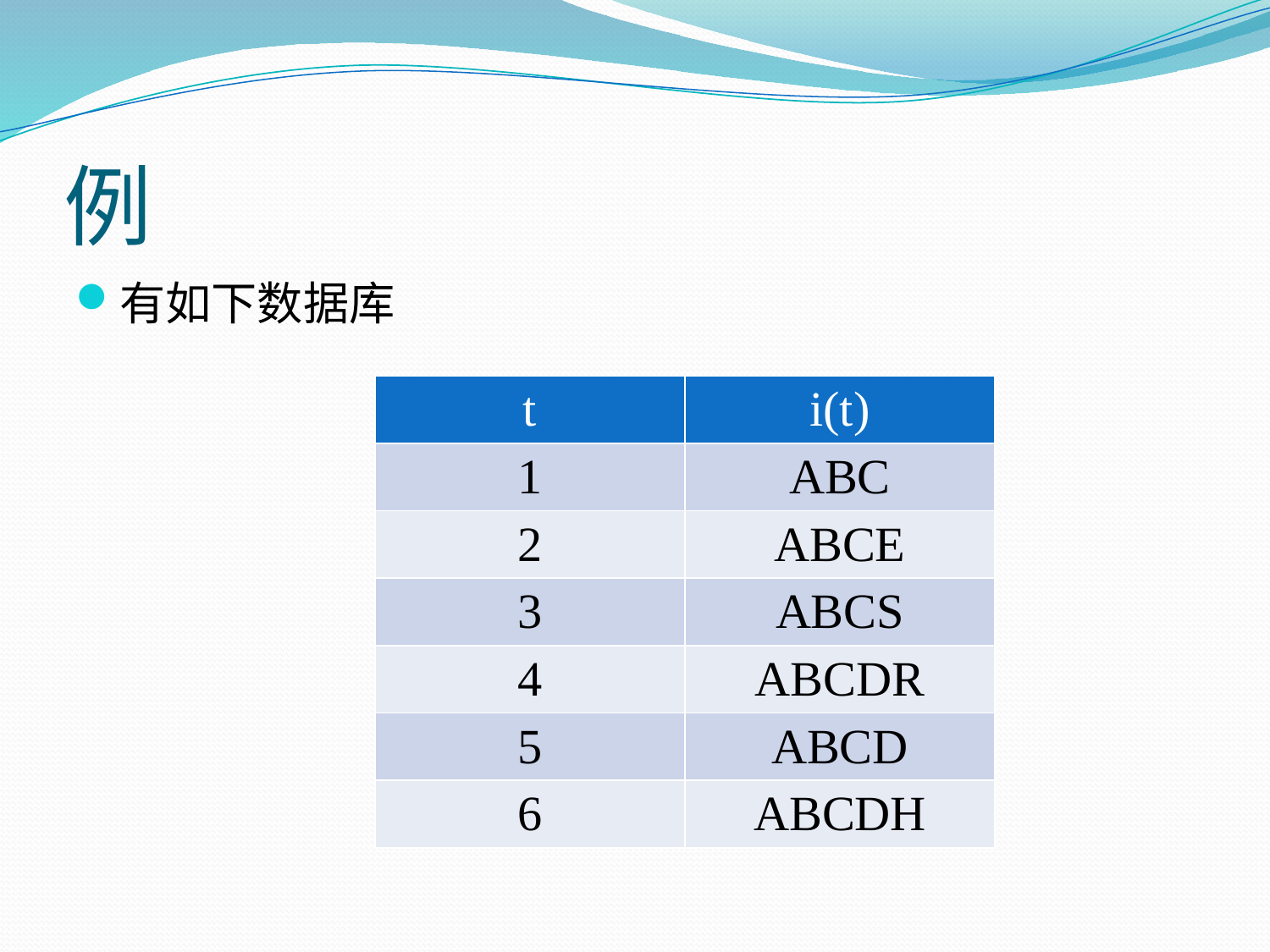

# 例
有如下数据库
| t | i(t) |
| --- | --- |
| 1 | ABC |
| 2 | ABCE |
| 3 | ABCS |
| 4 | ABCDR |
| 5 | ABCD |
| 6 | ABCDH |